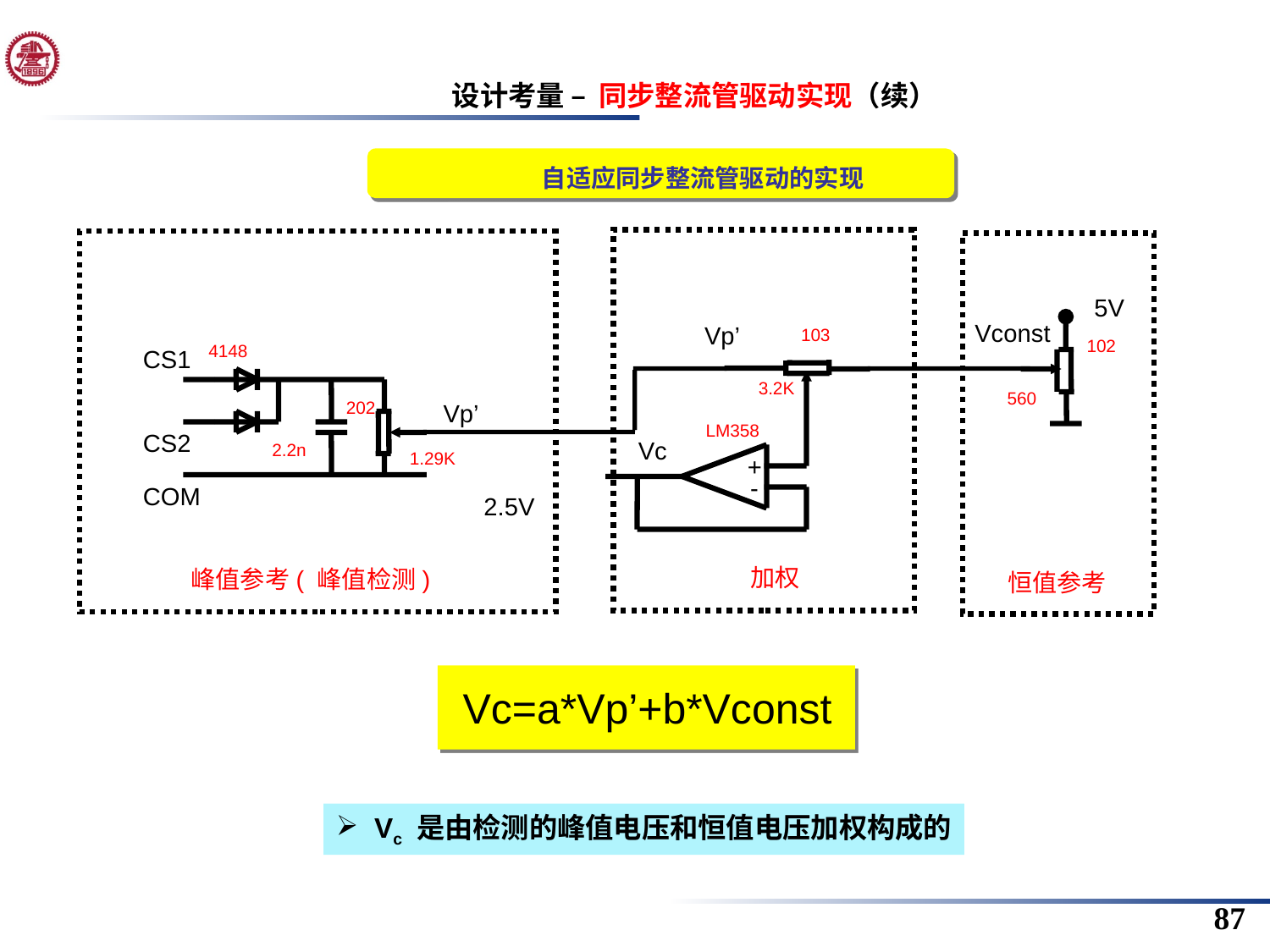

设计考量 –  同步整流管驱动实现（续）

自适应同步整流管驱动的实现

5V
Vconst
Vp’

103
102
4148

CS1

3.2K

560
202
Vp’

LM358
CS2

Vc

2.2n

1.29K

+

-

COM

2.5V

加权
峰值参考( 峰值检测)
恒值参考

Vc=a*Vp’+b*Vconst
  Vc 是由检测的峰值电压和恒值电压加权构成的